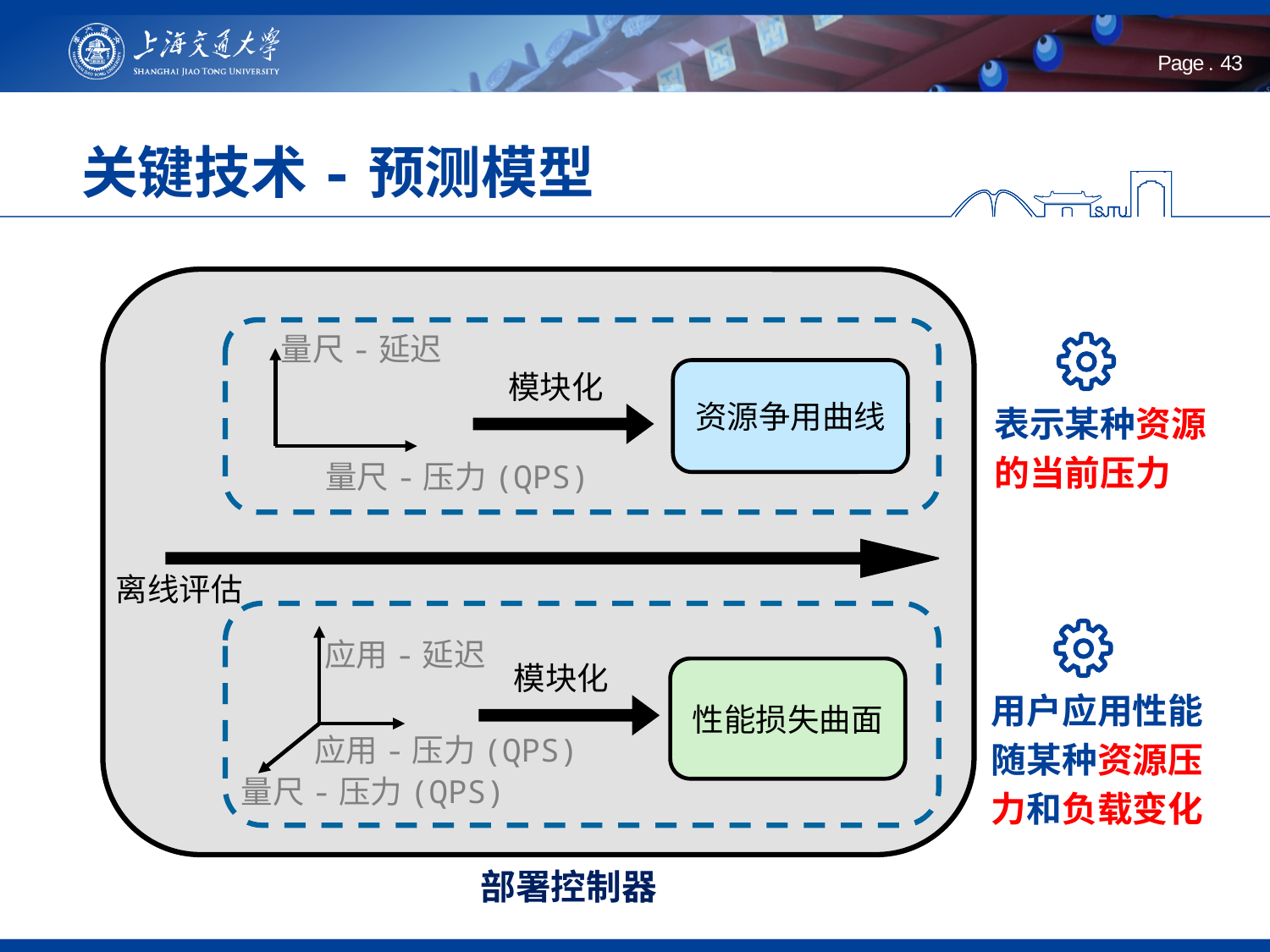

# 关键技术-预测模型

量尺-延迟

资源争用曲线
模块化
表示某种资源的当前压力

量尺-压力(QPS)

离线评估

应用-延迟
模块化
性能损失曲面
用户应用性能随某种资源压力和负载变化

应用-压力(QPS)
量尺-压力(QPS)
部署控制器